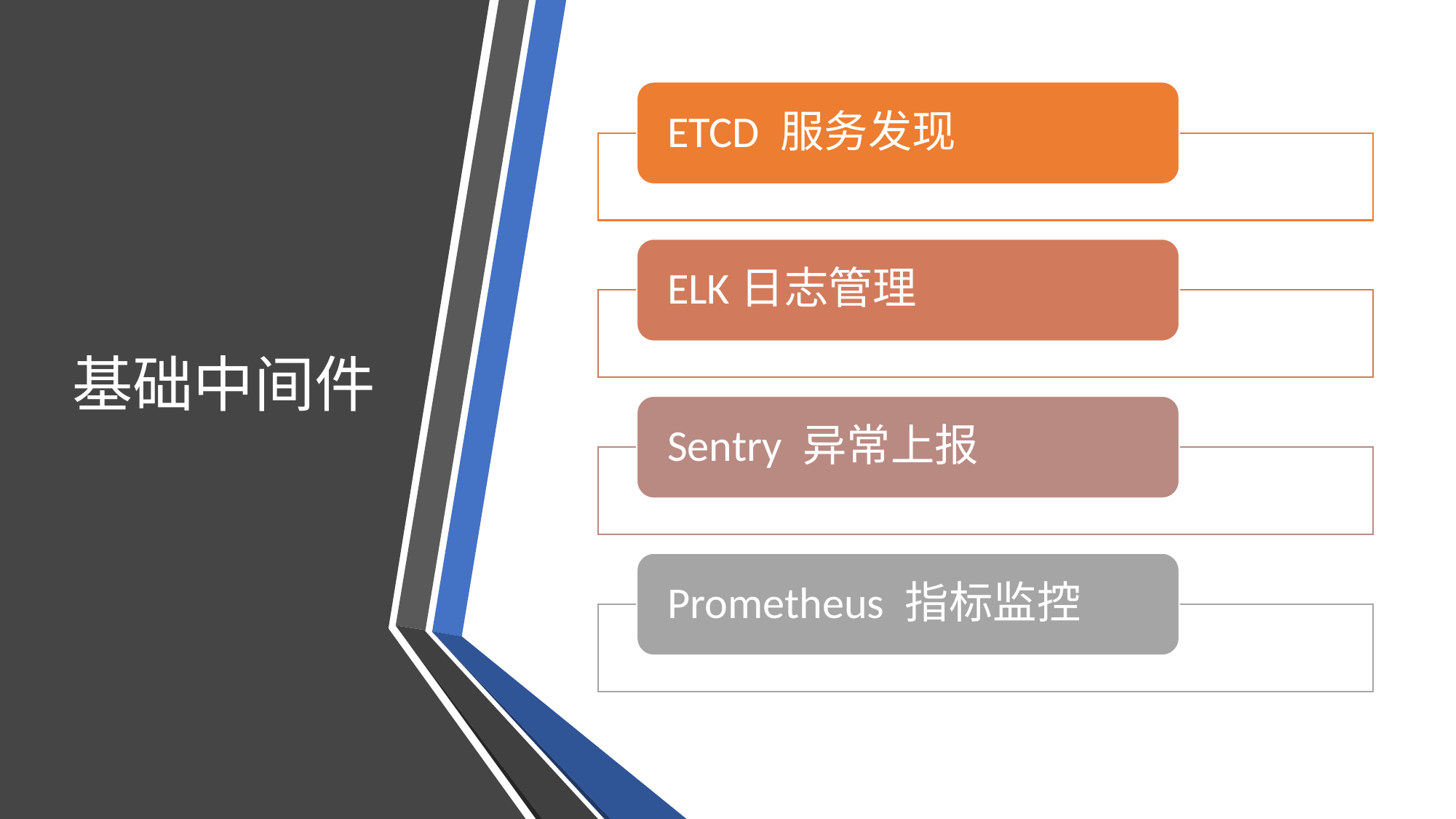

# 基础中间件
ETCD 服务发现
ELK日志管理
Sentry 异常上报
Prometheus 指标监控